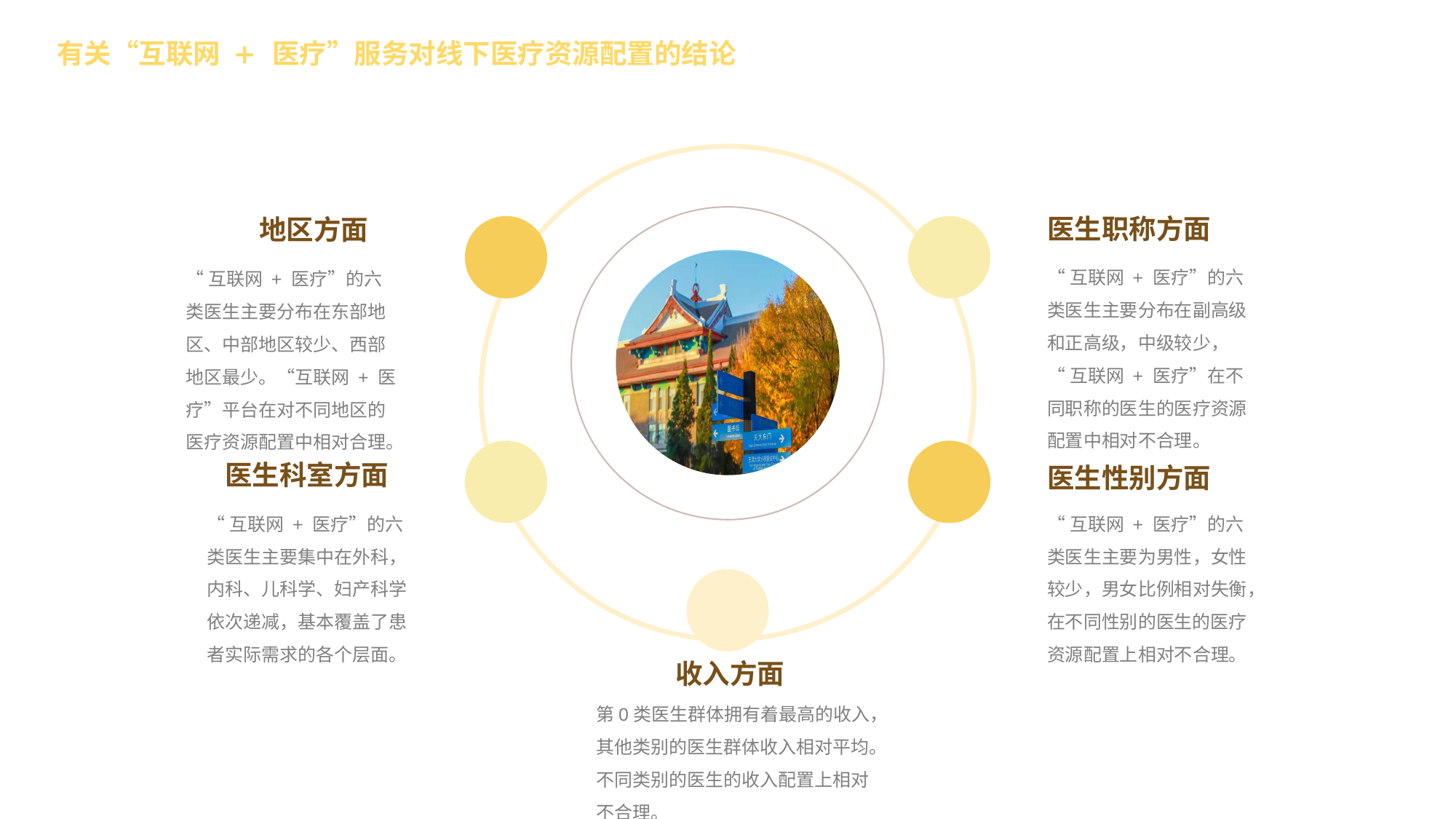

有关“互联网 + 医疗”服务对线下医疗资源配置的结论

医生职称方面

地区方面

“互联网 + 医疗”的六类医生主要分布在副高级和正高级，中级较少，
“互联网 + 医疗”在不同职称的医生的医疗资源配置中相对不合理。
“互联网 + 医疗”的六类医生主要分布在东部地区、中部地区较少、西部地区最少。“互联网 + 医疗”平台在对不同地区的医疗资源配置中相对合理。

医生科室方面
医生性别方面
“互联网 + 医疗”的六类医生主要集中在外科，内科、儿科学、妇产科学依次递减，基本覆盖了患者实际需求的各个层面。
“互联网 + 医疗”的六类医生主要为男性，女性较少，男女比例相对失衡，
在不同性别的医生的医疗资源配置上相对不合理。

收入方面
第0类医生群体拥有着最高的收入，其他类别的医生群体收入相对平均。不同类别的医生的收入配置上相对不合理。